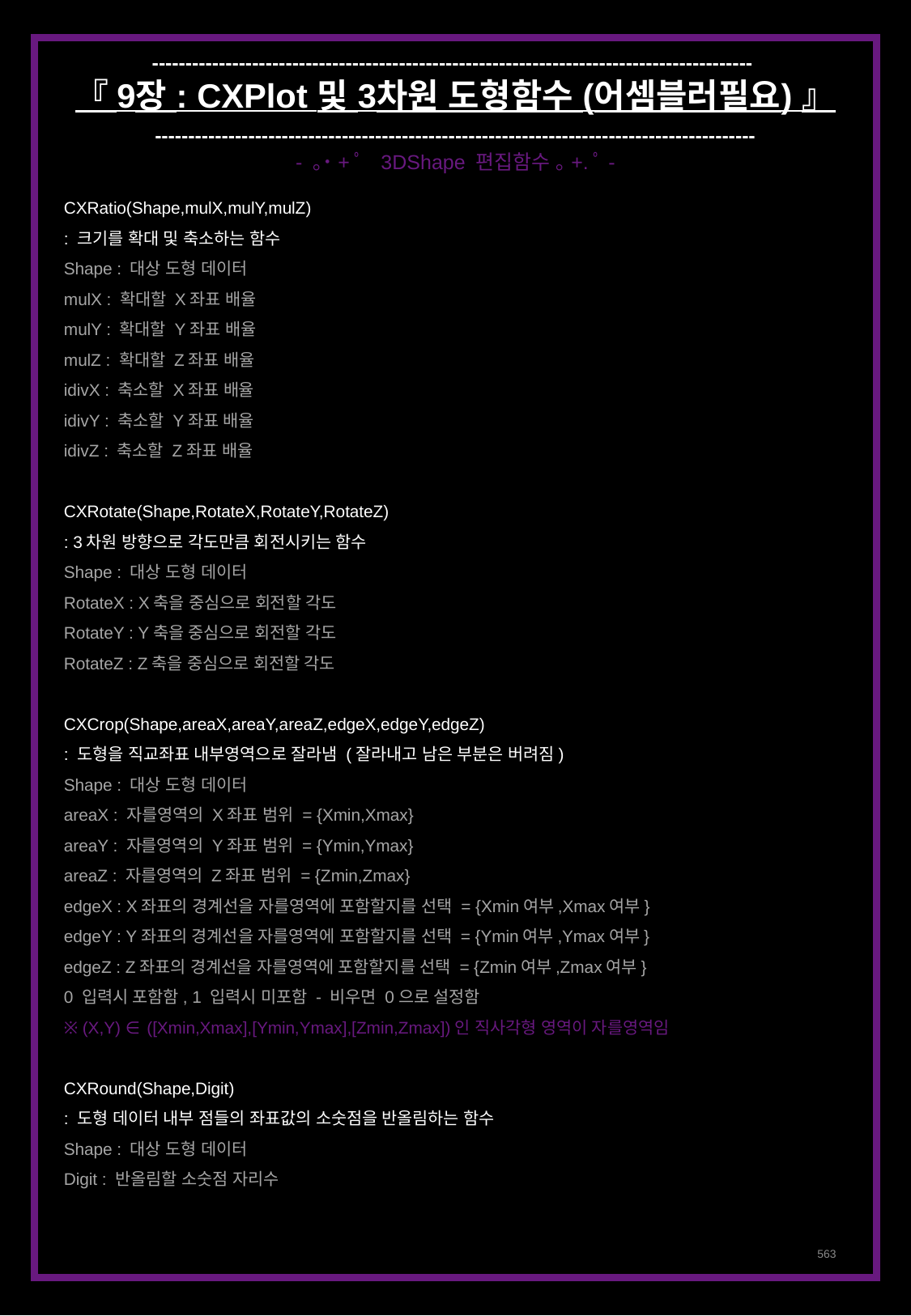

------------------------------------------------------------------------------------------
『 9장 : CXPlot 및 3차원 도형함수 (어셈블러필요) 』
------------------------------------------------------------------------------------------
- ｡˙+ﾟ  3DShape 편집함수 ｡+.ﾟ-
CXRatio(Shape,mulX,mulY,mulZ)
: 크기를 확대 및 축소하는 함수
Shape : 대상 도형 데이터
mulX : 확대할 X좌표 배율
mulY : 확대할 Y좌표 배율
mulZ : 확대할 Z좌표 배율
idivX : 축소할 X좌표 배율
idivY : 축소할 Y좌표 배율
idivZ : 축소할 Z좌표 배율

CXRotate(Shape,RotateX,RotateY,RotateZ)
: 3차원 방향으로 각도만큼 회전시키는 함수
Shape : 대상 도형 데이터
RotateX : X축을 중심으로 회전할 각도
RotateY : Y축을 중심으로 회전할 각도
RotateZ : Z축을 중심으로 회전할 각도

CXCrop(Shape,areaX,areaY,areaZ,edgeX,edgeY,edgeZ)
: 도형을 직교좌표 내부영역으로 잘라냄 (잘라내고 남은 부분은 버려짐)
Shape : 대상 도형 데이터
areaX : 자를영역의 X좌표 범위 = {Xmin,Xmax}
areaY : 자를영역의 Y좌표 범위 = {Ymin,Ymax}
areaZ : 자를영역의 Z좌표 범위 = {Zmin,Zmax}
edgeX : X좌표의 경계선을 자를영역에 포함할지를 선택 = {Xmin여부,Xmax여부}
edgeY : Y좌표의 경계선을 자를영역에 포함할지를 선택 = {Ymin여부,Ymax여부}
edgeZ : Z좌표의 경계선을 자를영역에 포함할지를 선택 = {Zmin여부,Zmax여부}
0 입력시 포함함, 1 입력시 미포함 - 비우면 0으로 설정함
※ (X,Y) ∈ ([Xmin,Xmax],[Ymin,Ymax],[Zmin,Zmax])인 직사각형 영역이 자를영역임

CXRound(Shape,Digit)
: 도형 데이터 내부 점들의 좌표값의 소숫점을 반올림하는 함수
Shape : 대상 도형 데이터
Digit : 반올림할 소숫점 자리수
563